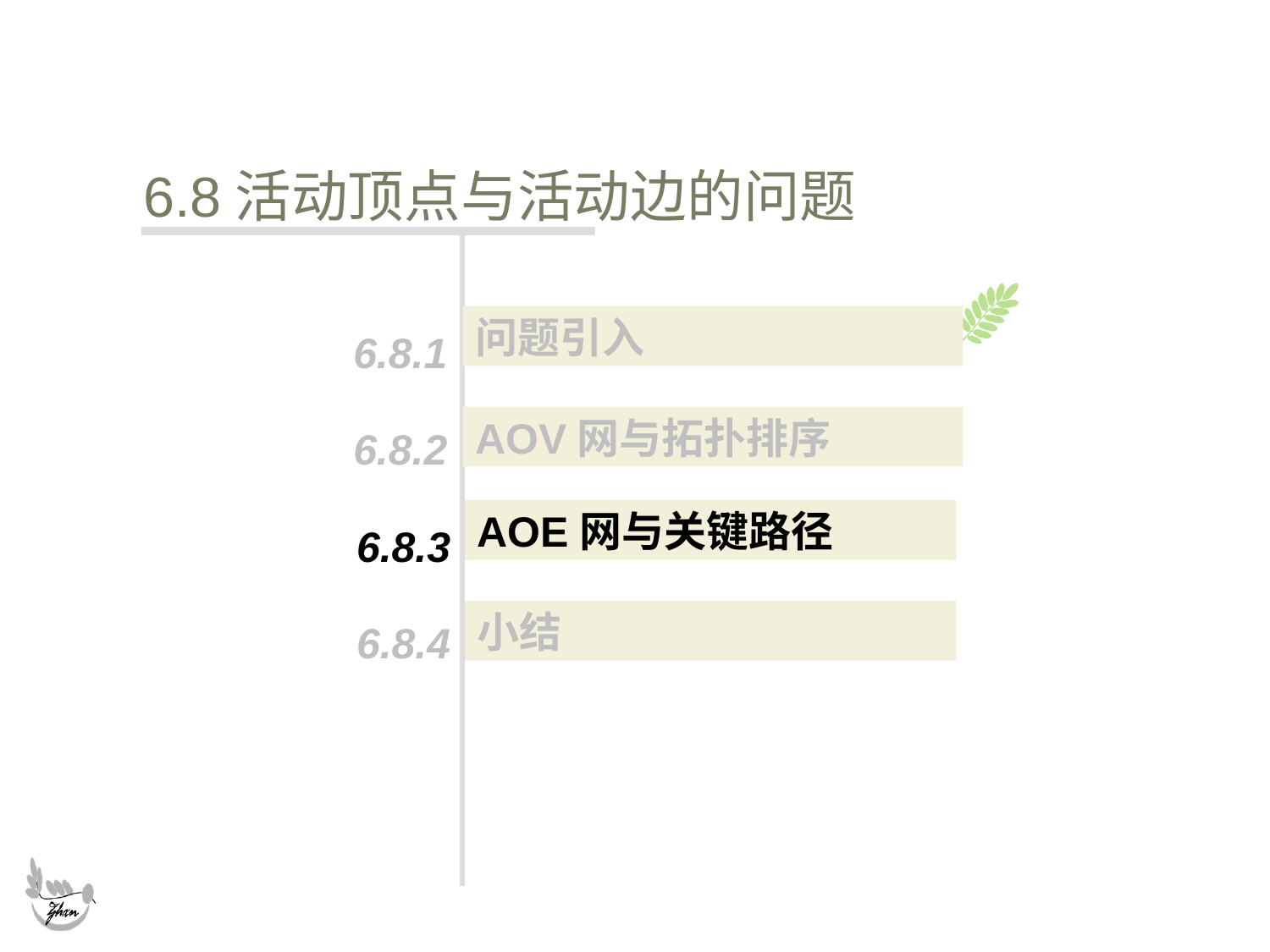

#
6.8活动顶点与活动边的问题

问题引入
6.8.1
6.8.2
AOV网与拓扑排序
AOE网与关键路径
6.8.3
6.8.4
小结